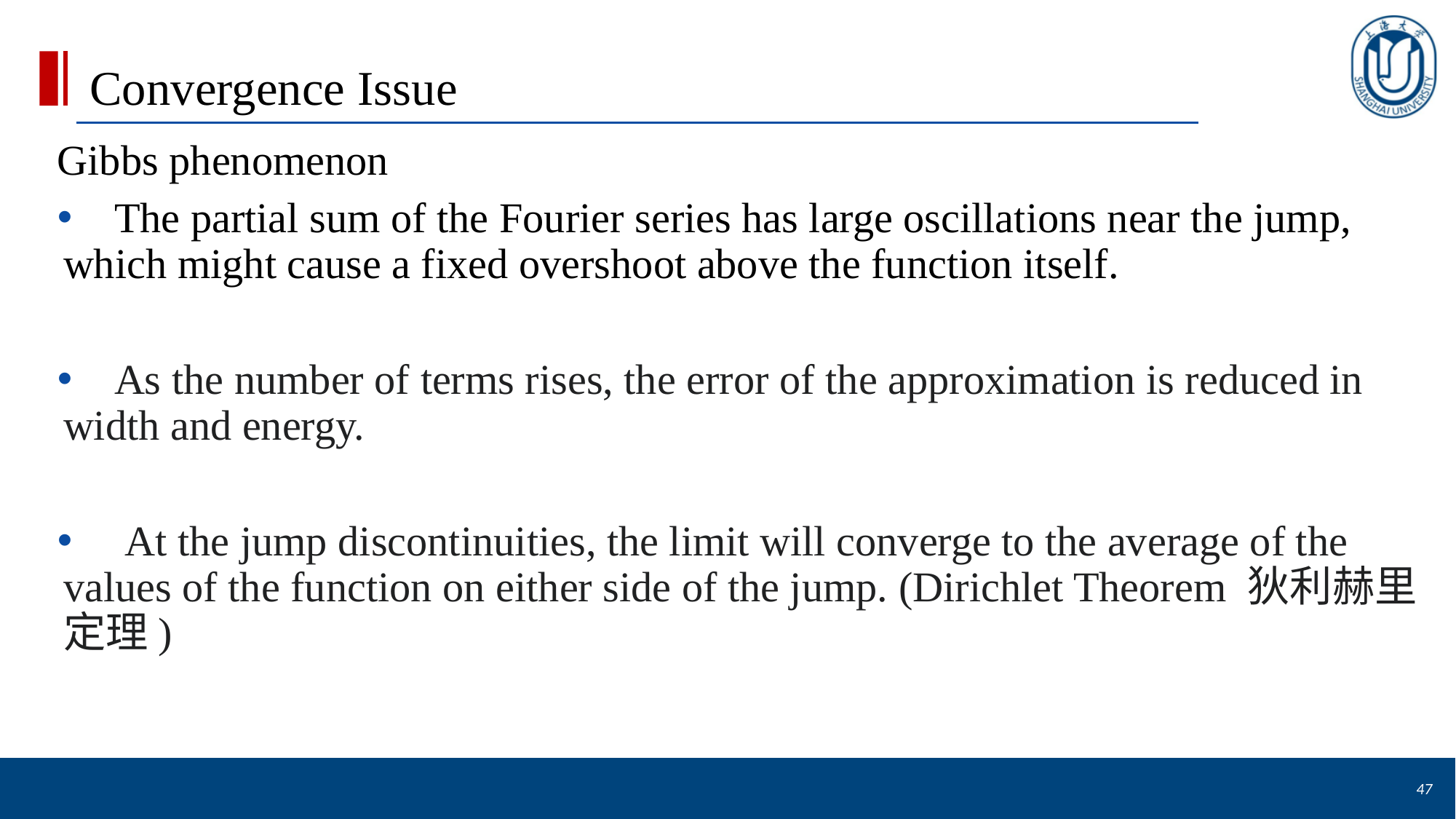

# Convergence Issue
Gibbs phenomenon
    The partial sum of the Fourier series has large oscillations near the jump, which might cause a fixed overshoot above the function itself.

    As the number of terms rises, the error of the approximation is reduced in width and energy.

     At the jump discontinuities, the limit will converge to the average of the values of the function on either side of the jump. (Dirichlet Theorem 狄利赫里定理)

47